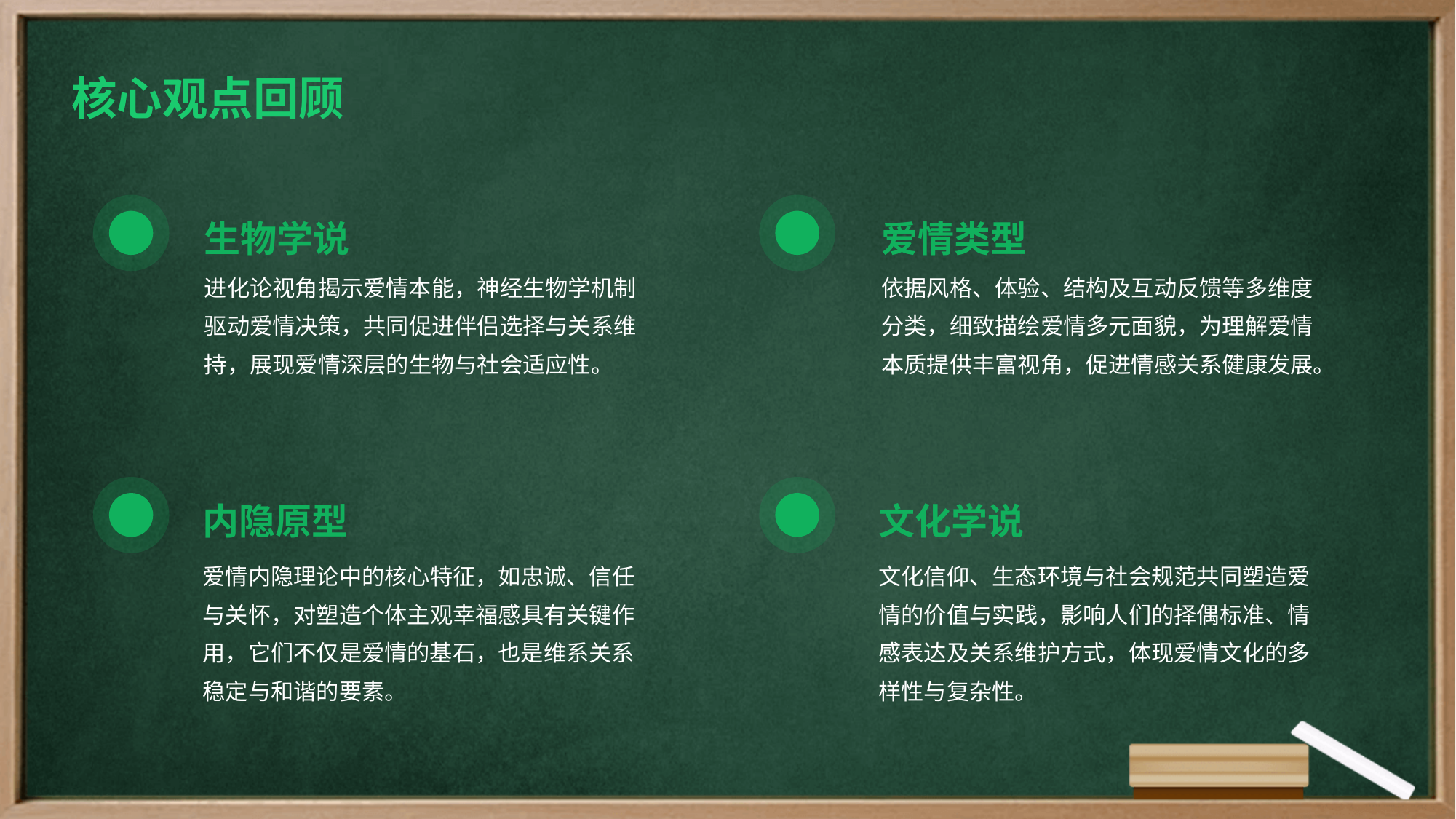

核心观点回顾
生物学说
爱情类型

进化论视角揭示爱情本能，神经生物学机制驱动爱情决策，共同促进伴侣选择与关系维持，展现爱情深层的生物与社会适应性。
依据风格、体验、结构及互动反馈等多维度分类，细致描绘爱情多元面貌，为理解爱情本质提供丰富视角，促进情感关系健康发展。
内隐原型
文化学说

爱情内隐理论中的核心特征，如忠诚、信任与关怀，对塑造个体主观幸福感具有关键作用，它们不仅是爱情的基石，也是维系关系稳定与和谐的要素。
文化信仰、生态环境与社会规范共同塑造爱情的价值与实践，影响人们的择偶标准、情感表达及关系维护方式，体现爱情文化的多样性与复杂性。